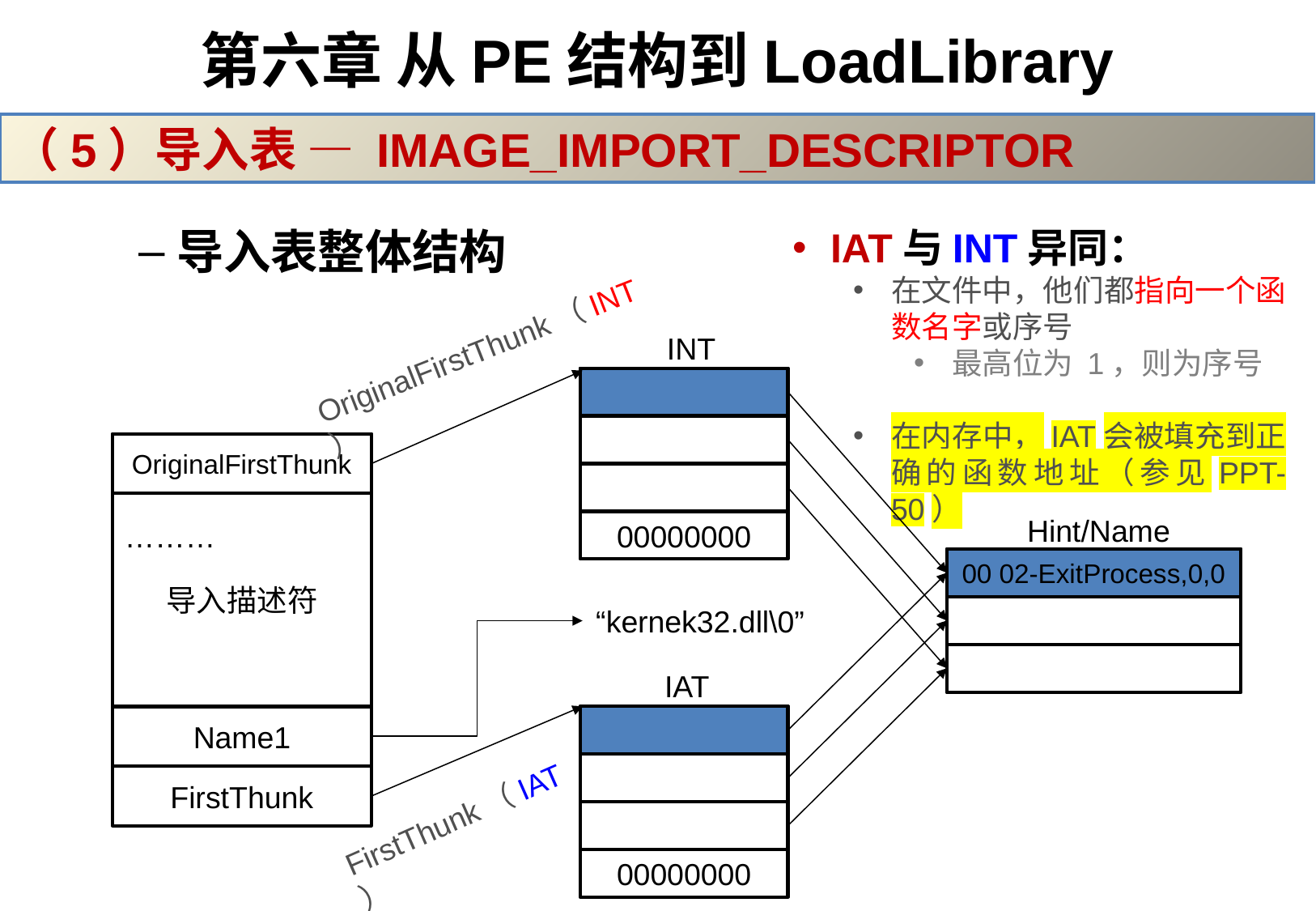

# 第六章 从PE结构到LoadLibrary
（5）导入表 — IMAGE_IMPORT_DESCRIPTOR
导入表整体结构
IAT与INT异同：
在文件中，他们都指向一个函数名字或序号
最高位为 1，则为序号

在内存中，IAT会被填充到正确的函数地址（参见PPT-50）
INT

OriginalFirstThunk
导入描述符

Hint/Name
00000000
………
00 02-ExitProcess,0,0

“kernek32.dll\0”

IAT

Name1

FirstThunk

00000000
OriginalFirstThunk（INT）
FirstThunk（IAT）